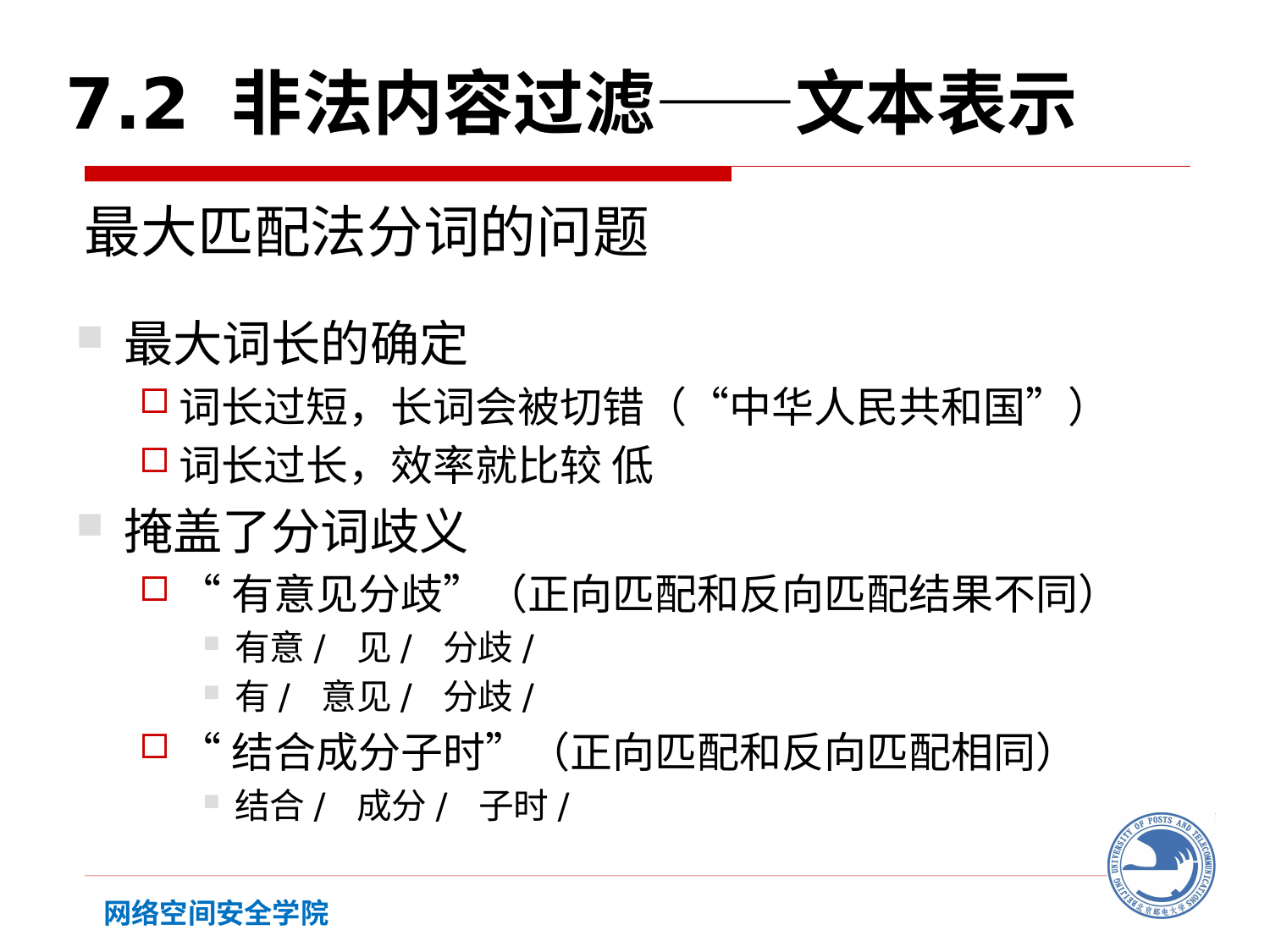

7.2 非法内容过滤——文本表示
最大匹配法分词的问题
最大词长的确定
词长过短，长词会被切错（“中华人民共和国”）
词长过长，效率就比较 低
掩盖了分词歧义
“有意见分歧”（正向匹配和反向匹配结果不同）
有意/  见/  分歧/
有/  意见/  分歧/
“结合成分子时”（正向匹配和反向匹配相同）
结合/  成分/  子时/
46